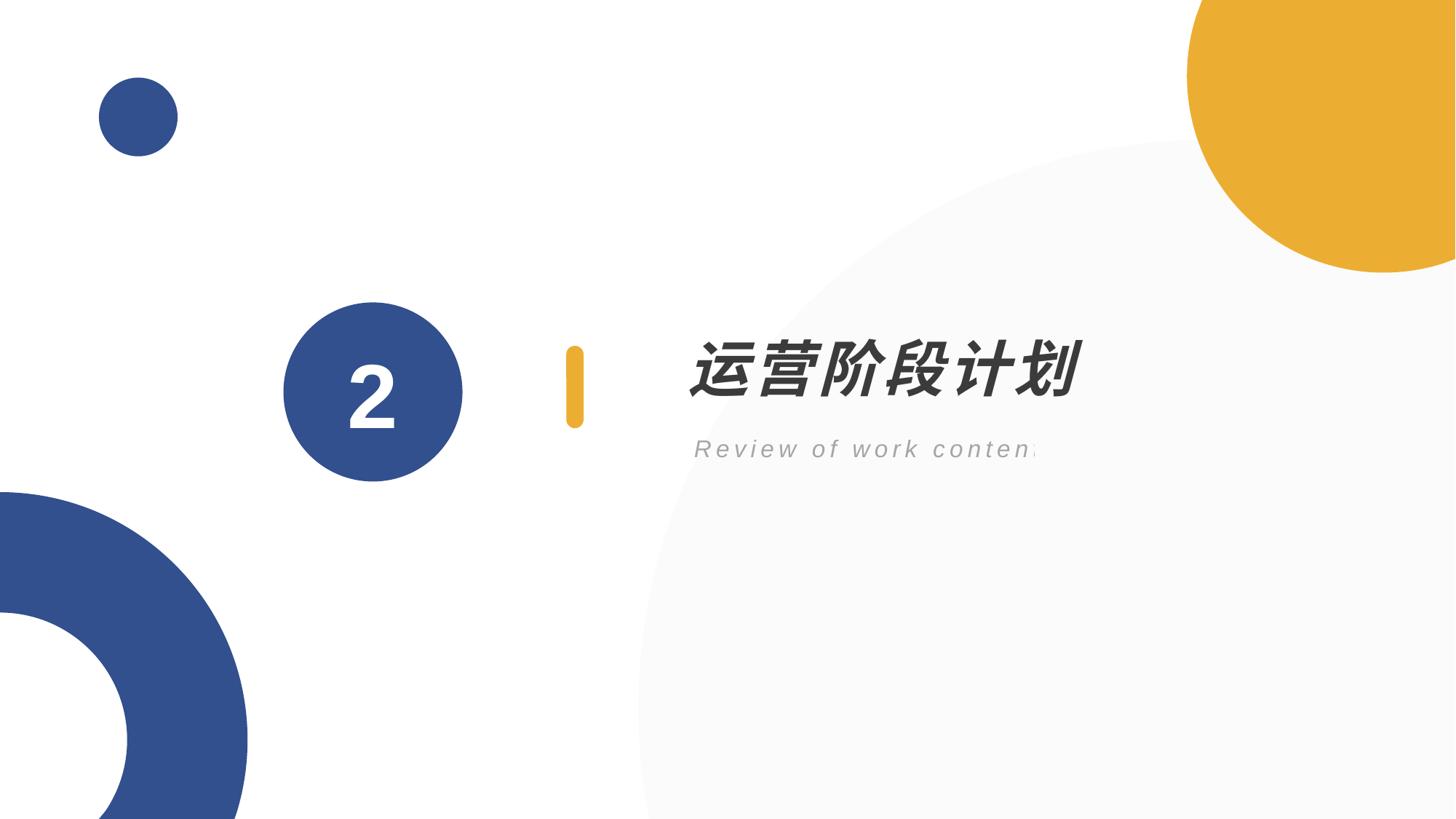

2
运营阶段计划

Review of work contents details